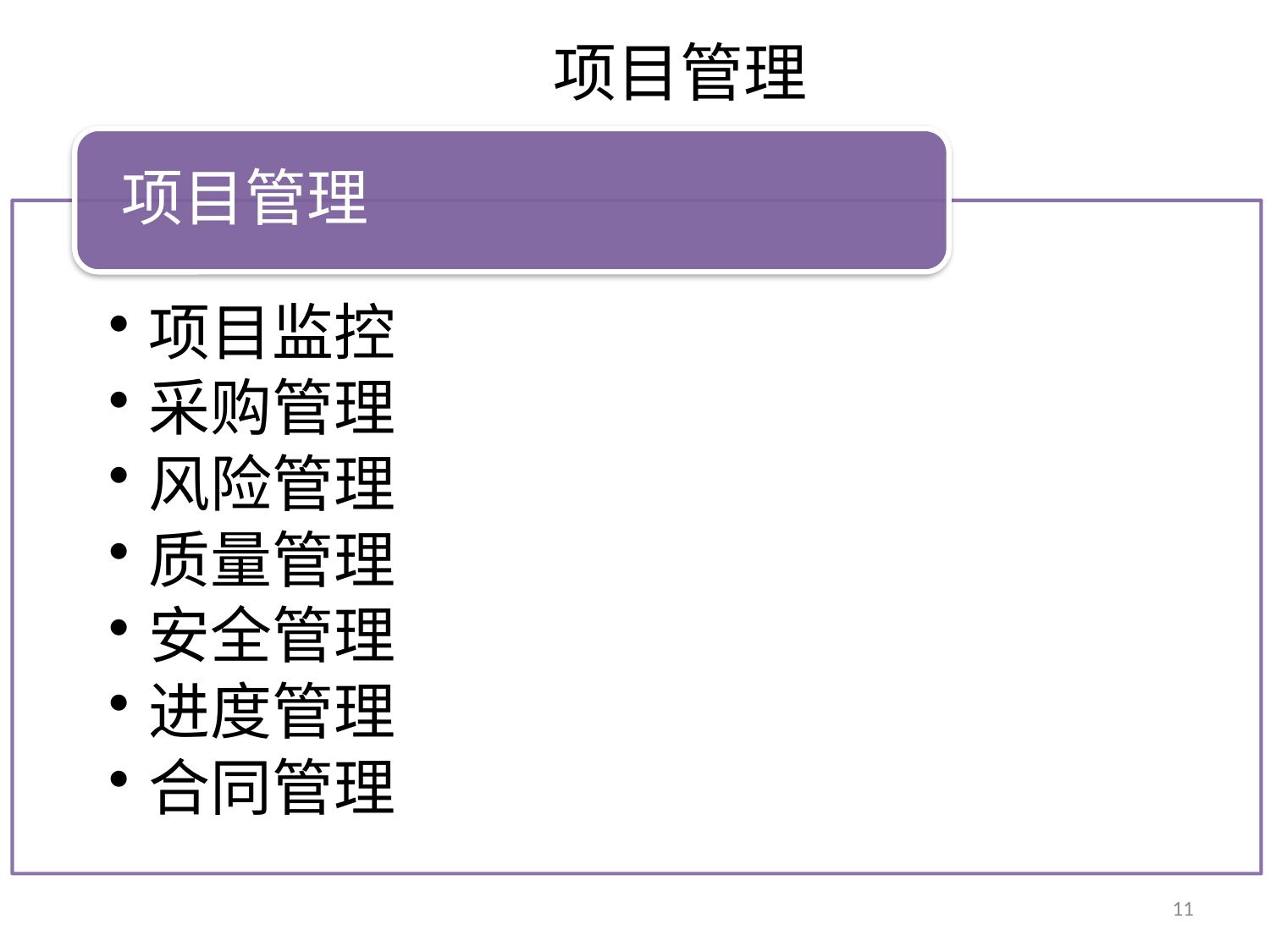

# 项目管理
项目监控
采购管理
风险管理
质量管理
安全管理
进度管理
合同管理
项目管理
11